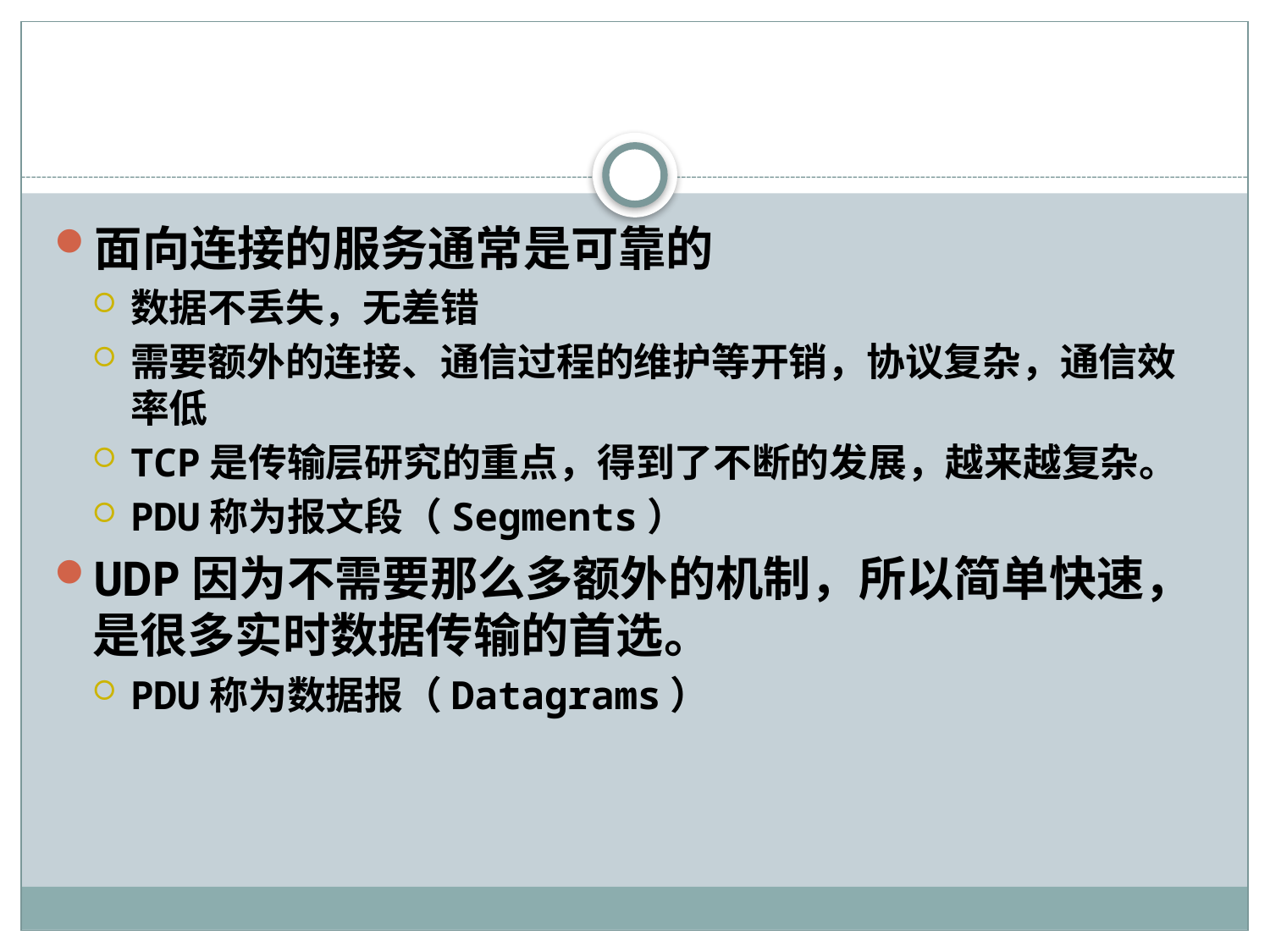

#
面向连接的服务通常是可靠的
数据不丢失，无差错
需要额外的连接、通信过程的维护等开销，协议复杂，通信效率低
TCP是传输层研究的重点，得到了不断的发展，越来越复杂。
PDU称为报文段（Segments）
UDP因为不需要那么多额外的机制，所以简单快速，是很多实时数据传输的首选。
PDU称为数据报（Datagrams）